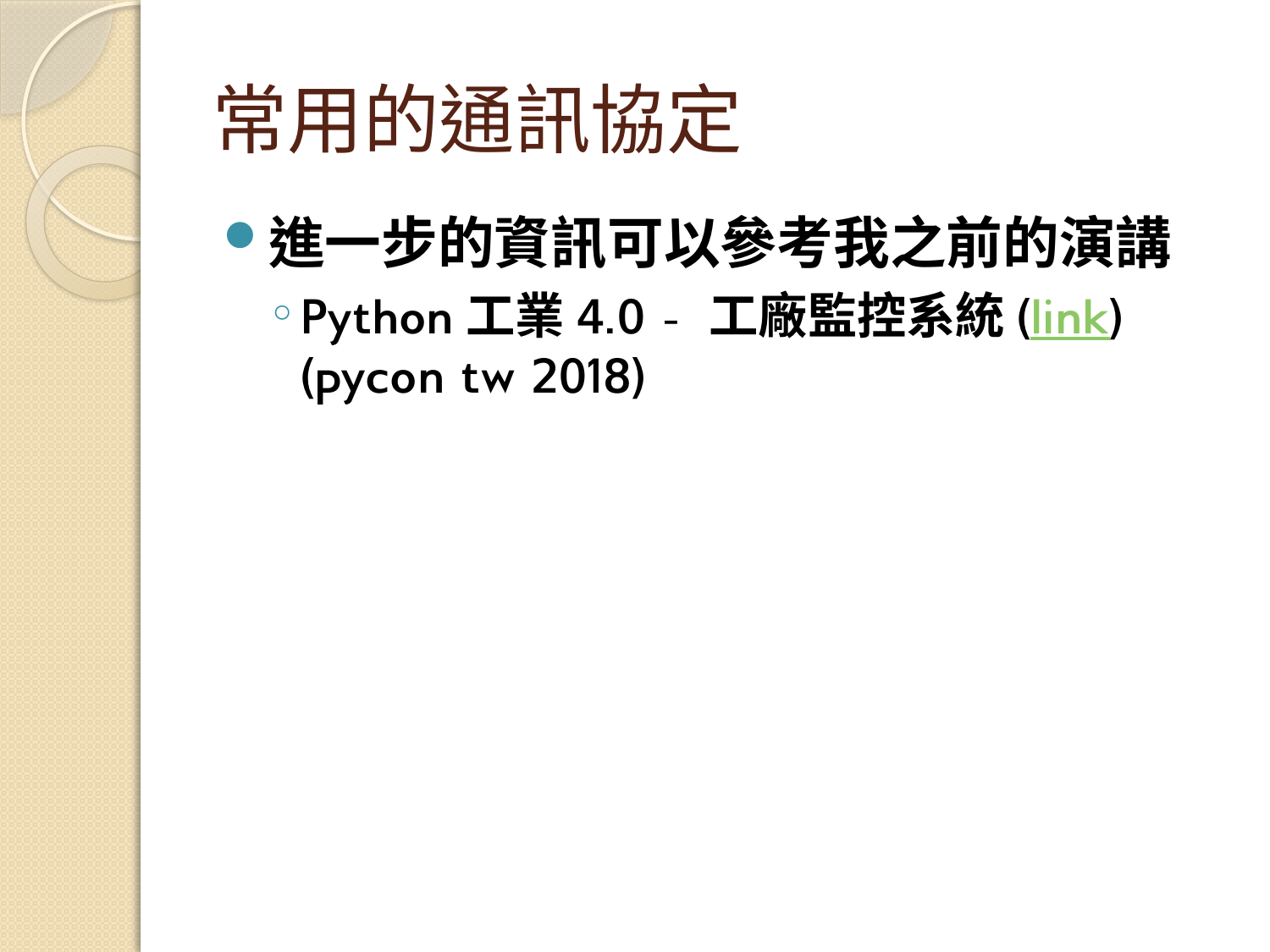

# 常用的通訊協定
進一步的資訊可以參考我之前的演講
Python工業4.0 - 工廠監控系統(link)(pycon tw 2018)